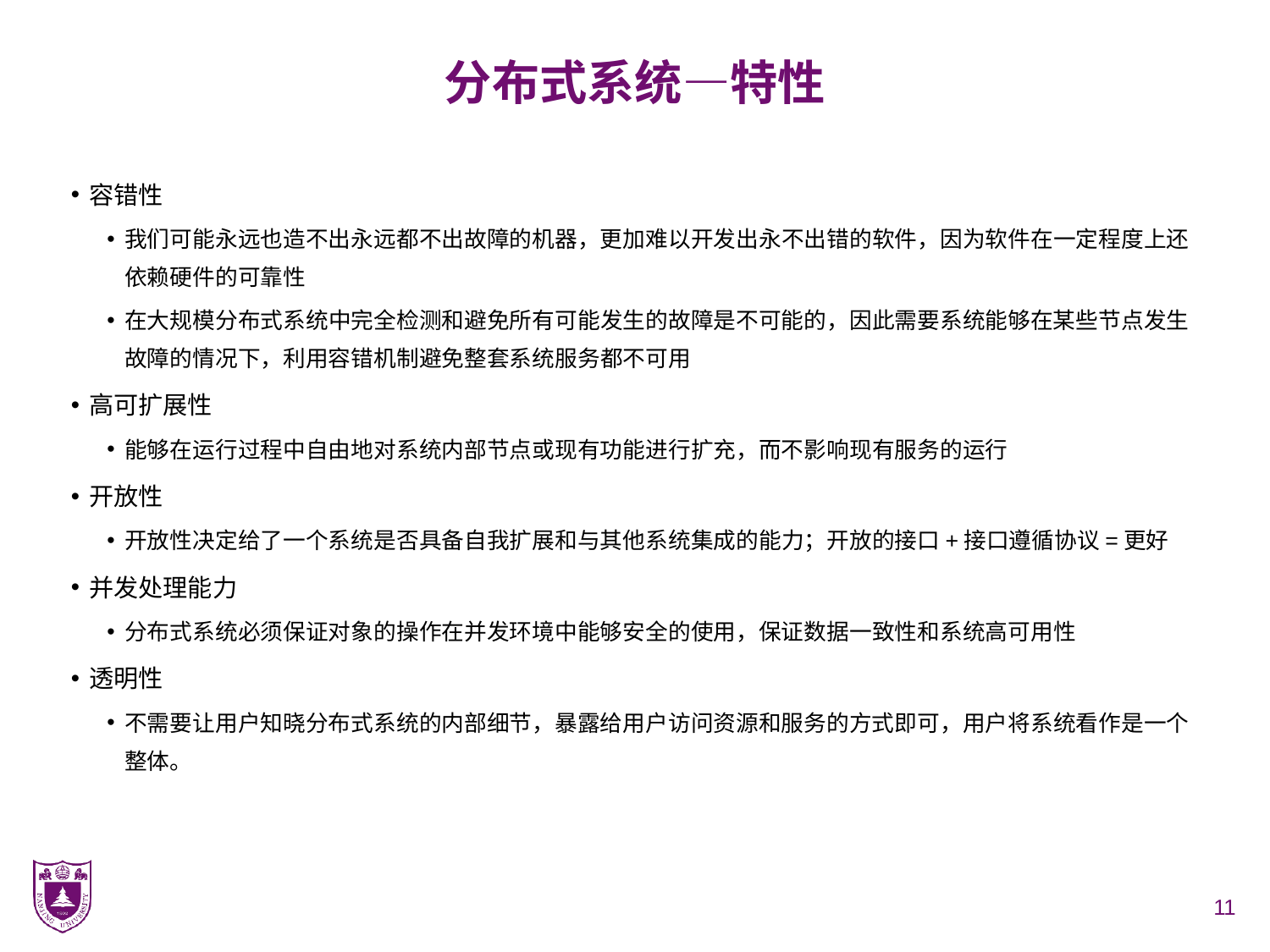

# 分布式系统—特性
容错性
我们可能永远也造不出永远都不出故障的机器，更加难以开发出永不出错的软件，因为软件在一定程度上还依赖硬件的可靠性
在大规模分布式系统中完全检测和避免所有可能发生的故障是不可能的，因此需要系统能够在某些节点发生故障的情况下，利用容错机制避免整套系统服务都不可用
高可扩展性
能够在运行过程中自由地对系统内部节点或现有功能进行扩充，而不影响现有服务的运行
开放性
开放性决定给了一个系统是否具备自我扩展和与其他系统集成的能力；开放的接口+接口遵循协议=更好
并发处理能力
分布式系统必须保证对象的操作在并发环境中能够安全的使用，保证数据一致性和系统高可用性
透明性
不需要让用户知晓分布式系统的内部细节，暴露给用户访问资源和服务的方式即可，用户将系统看作是一个整体。
11